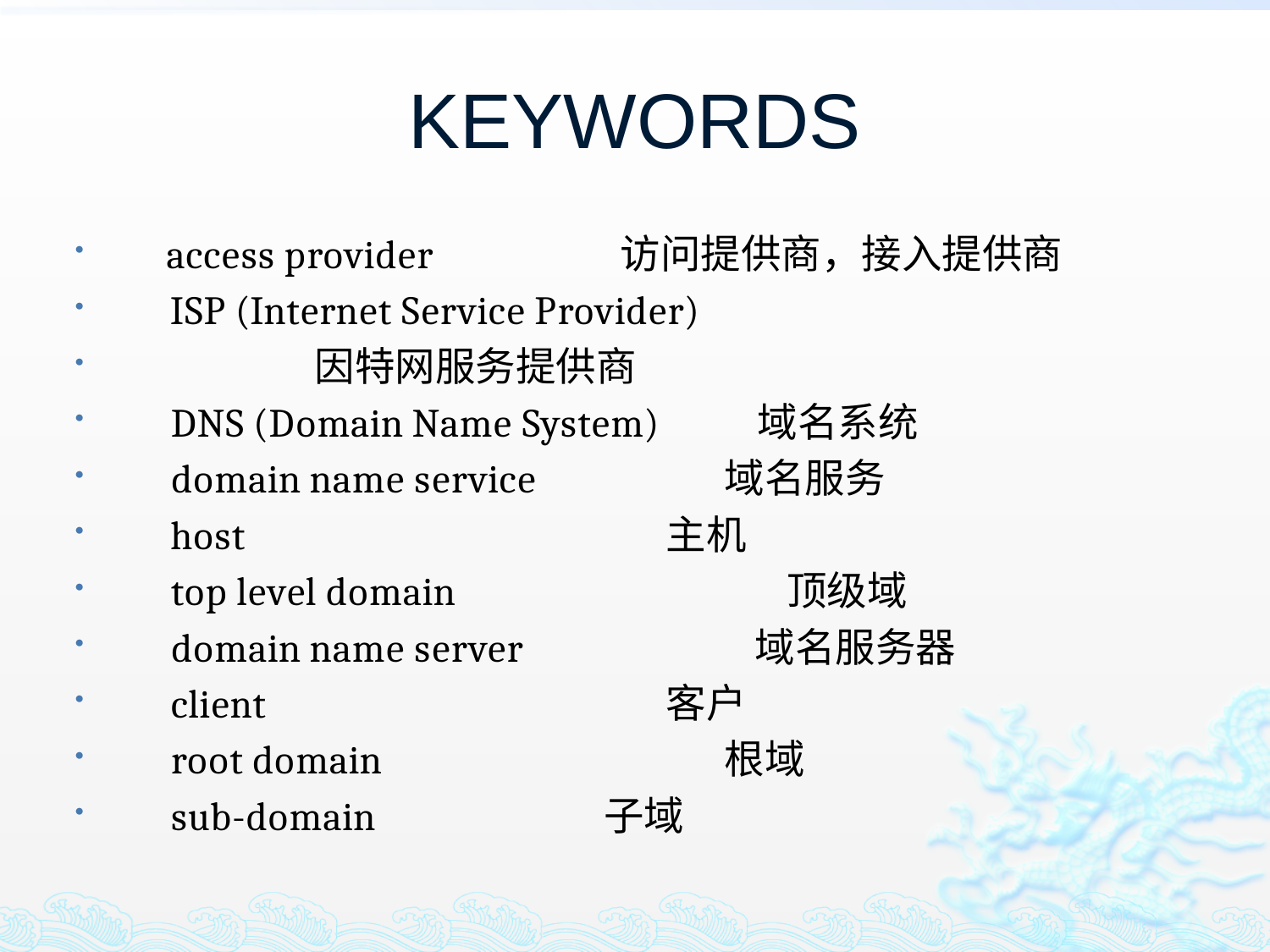

# KEYWORDS
     access provider                    访问提供商，接入提供商
　ISP (Internet Service Provider)
				       因特网服务提供商
　DNS (Domain Name System)          域名系统
　domain name service                  	域名服务
　host                                		      主机
　top level domain                     	      顶级域
　domain name server                         域名服务器
　client                              		      客户
　root domain                         		根域
　sub-domain                         		子域